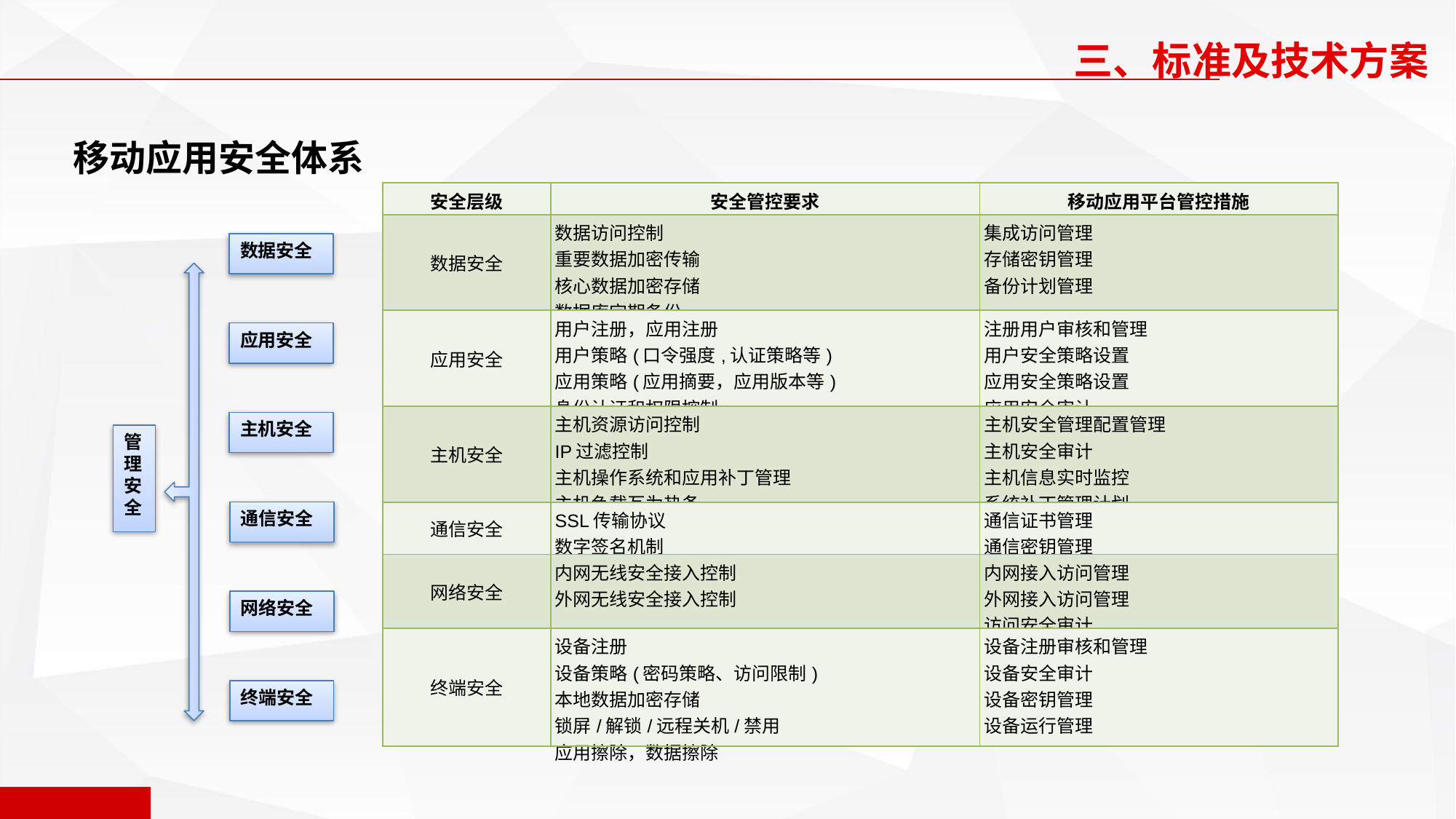

三、标准及技术方案
移动应用安全体系
| 安全层级 | 安全管控要求 | 移动应用平台管控措施 |
| --- | --- | --- |
| 数据安全 | 数据访问控制 重要数据加密传输 核心数据加密存储 数据库定期备份 | 集成访问管理 存储密钥管理 备份计划管理 |
| 应用安全 | 用户注册，应用注册 用户策略(口令强度,认证策略等) 应用策略(应用摘要，应用版本等) 身份认证和权限控制 | 注册用户审核和管理 用户安全策略设置 应用安全策略设置 应用安全审计 |
| 主机安全 | 主机资源访问控制 IP过滤控制 主机操作系统和应用补丁管理 主机负载互为热备 | 主机安全管理配置管理 主机安全审计 主机信息实时监控 系统补丁管理计划 |
| 通信安全 | SSL传输协议 数字签名机制 | 通信证书管理 通信密钥管理 |
| 网络安全 | 内网无线安全接入控制 外网无线安全接入控制 | 内网接入访问管理 外网接入访问管理 访问安全审计 |
| 终端安全 | 设备注册 设备策略(密码策略、访问限制) 本地数据加密存储 锁屏/解锁/远程关机/禁用 应用擦除，数据擦除 | 设备注册审核和管理 设备安全审计 设备密钥管理 设备运行管理 |
数据安全
应用安全
主机安全
管理安全

通信安全
网络安全
终端安全